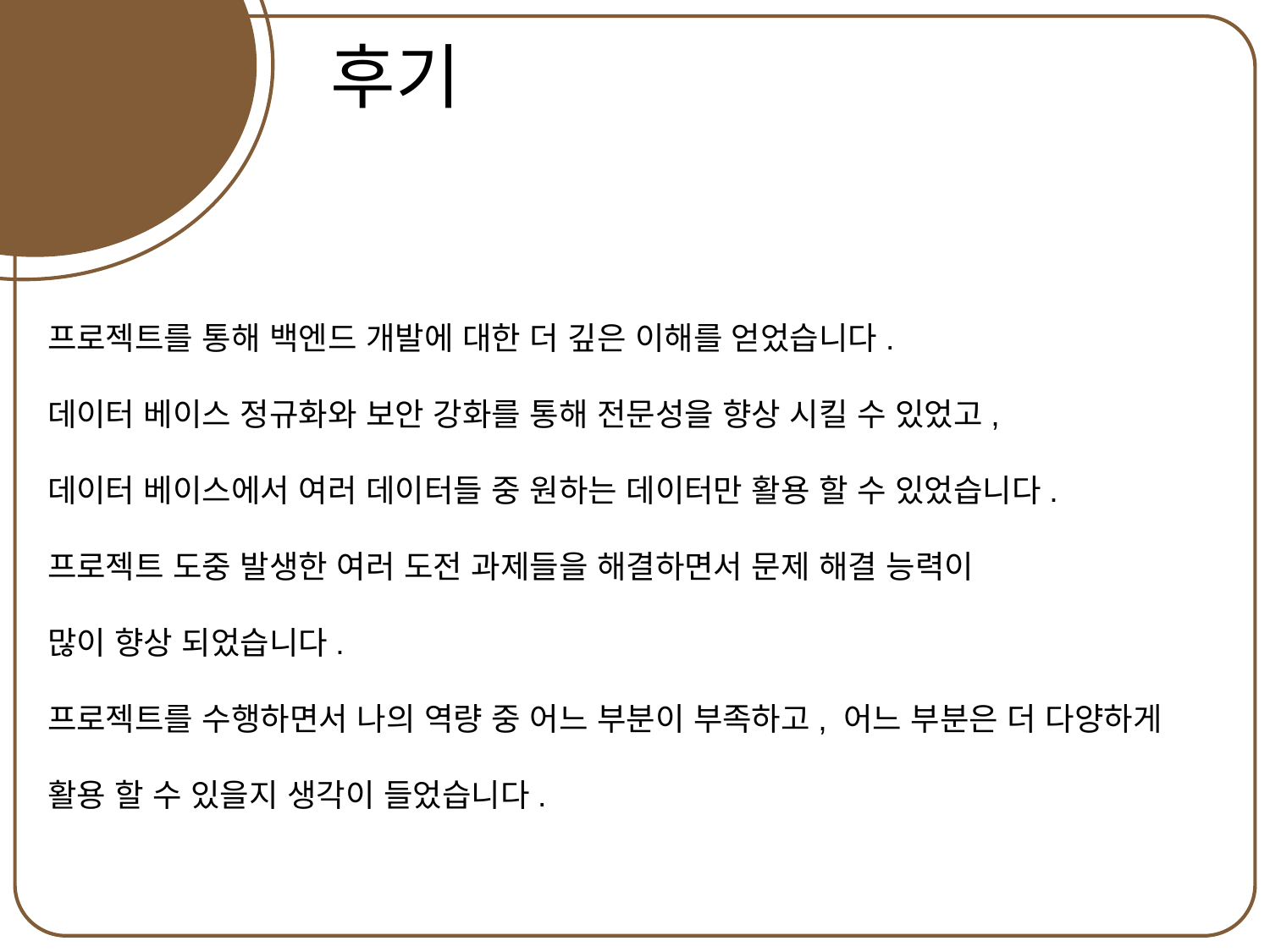

최만경

후기

프로젝트를 통해 백엔드 개발에 대한 더 깊은 이해를 얻었습니다.
데이터 베이스 정규화와 보안 강화를 통해 전문성을 향상 시킬 수 있었고,
데이터 베이스에서 여러 데이터들 중 원하는 데이터만 활용 할 수 있었습니다.
프로젝트 도중 발생한 여러 도전 과제들을 해결하면서 문제 해결 능력이
많이 향상 되었습니다.
프로젝트를 수행하면서 나의 역량 중 어느 부분이 부족하고, 어느 부분은 더 다양하게 활용 할 수 있을지 생각이 들었습니다.